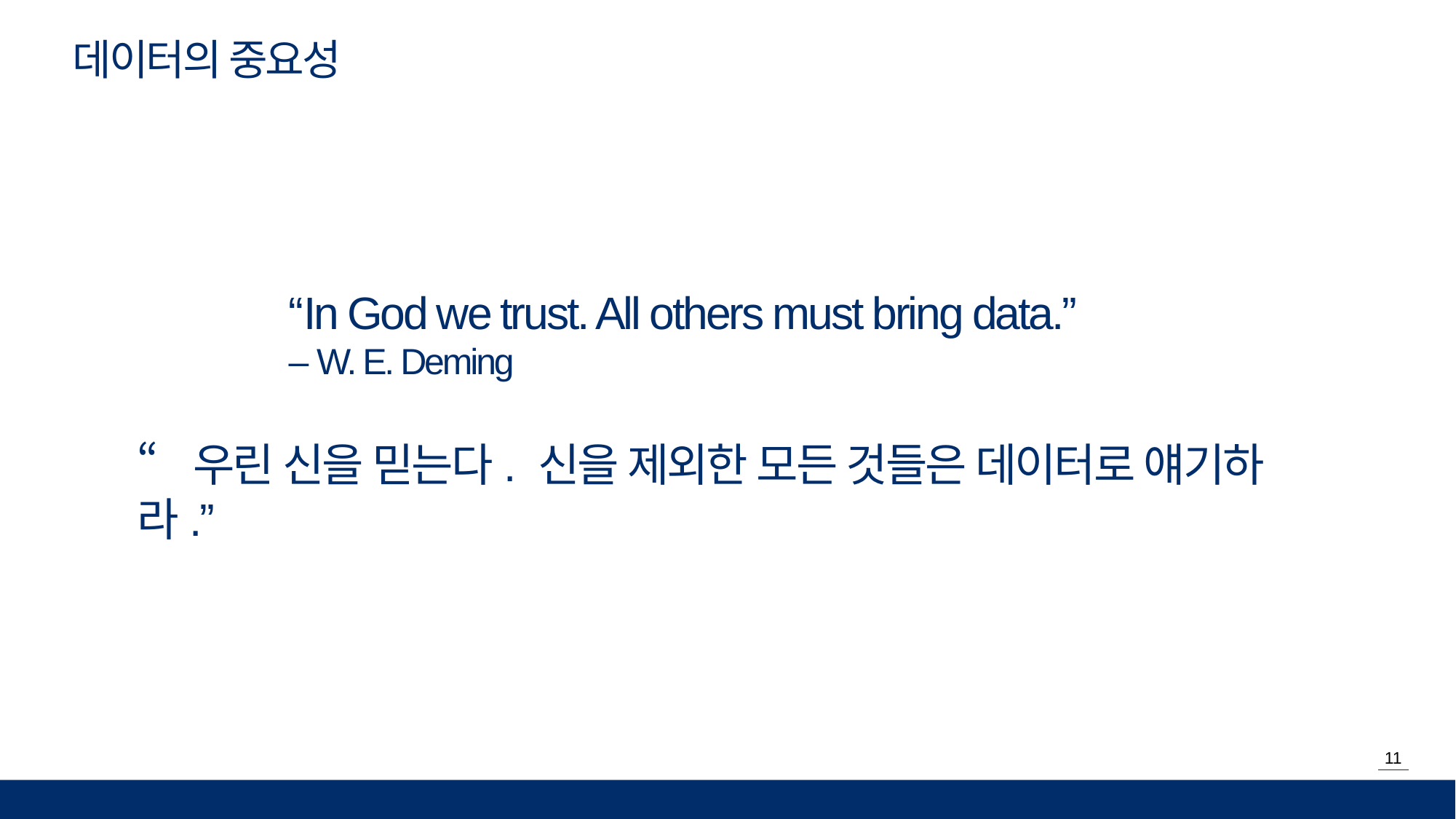

데이터의 중요성
“In God we trust. All others must bring data.”
– W. E. Deming
“우린 신을 믿는다. 신을 제외한 모든 것들은 데이터로 얘기하라.”